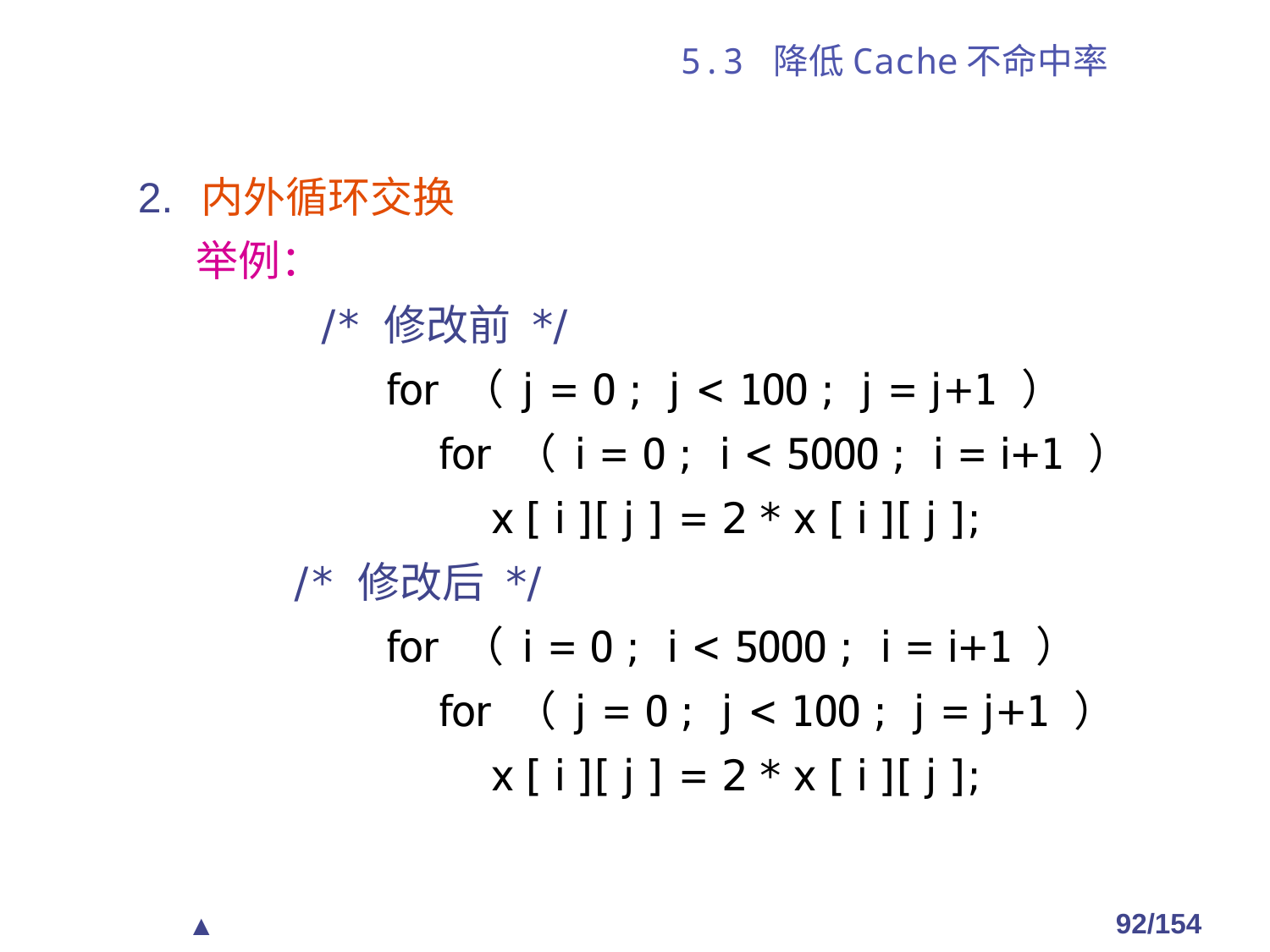

# 5.3 降低Cache不命中率
内外循环交换
     举例：
              /* 修改前 */
                   for （ j = 0 ;  j < 100 ;  j = j+1 ）
                       for （ i = 0 ;  i < 5000 ;  i = i+1 ）
                           x [ i ][ j ] = 2 * x [ i ][ j ];
            /* 修改后 */
                   for （ i = 0 ;  i < 5000 ;  i = i+1 ）
                       for （ j = 0 ;  j < 100 ;  j = j+1 ）
                           x [ i ][ j ] = 2 * x [ i ][ j ];